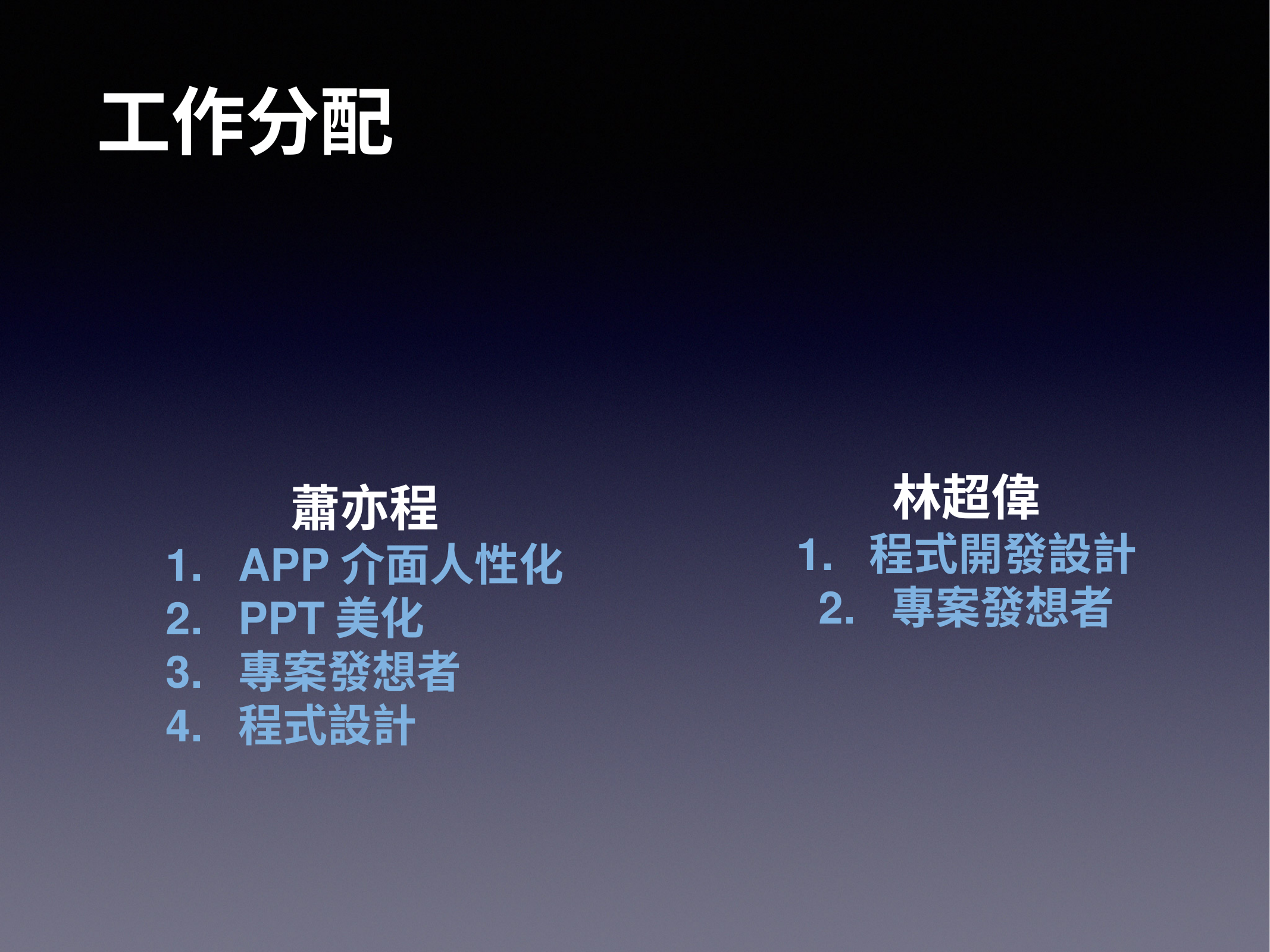

工作分配
林超偉
程式開發設計
專案發想者
蕭亦程
APP介面人性化
PPT美化
專案發想者
程式設計